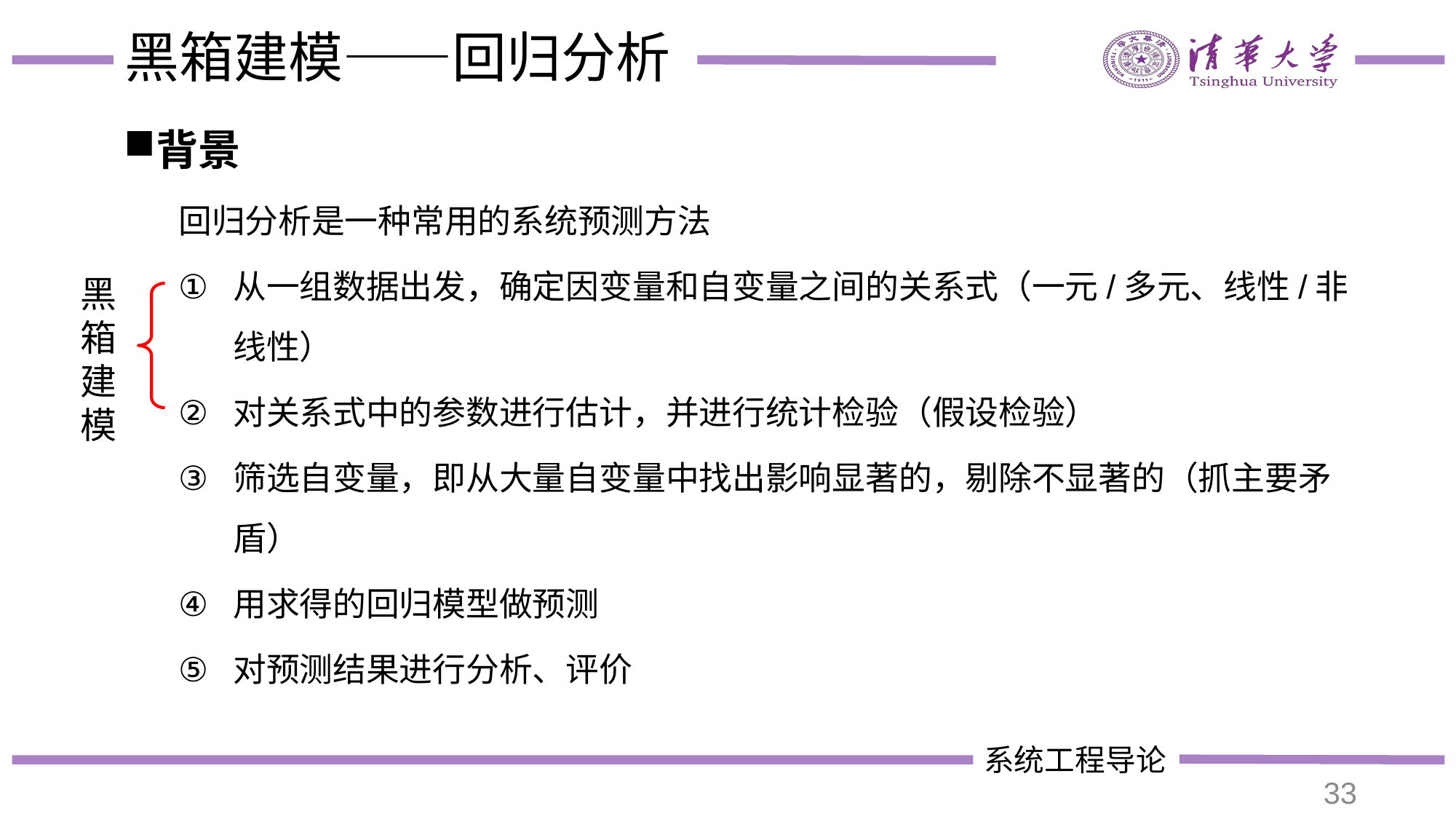

# 黑箱建模——回归分析
背景
回归分析是一种常用的系统预测方法
从一组数据出发，确定因变量和自变量之间的关系式（一元/多元、线性/非线性）
对关系式中的参数进行估计，并进行统计检验（假设检验）
筛选自变量，即从大量自变量中找出影响显著的，剔除不显著的（抓主要矛盾）
用求得的回归模型做预测
对预测结果进行分析、评价

黑箱建模

33